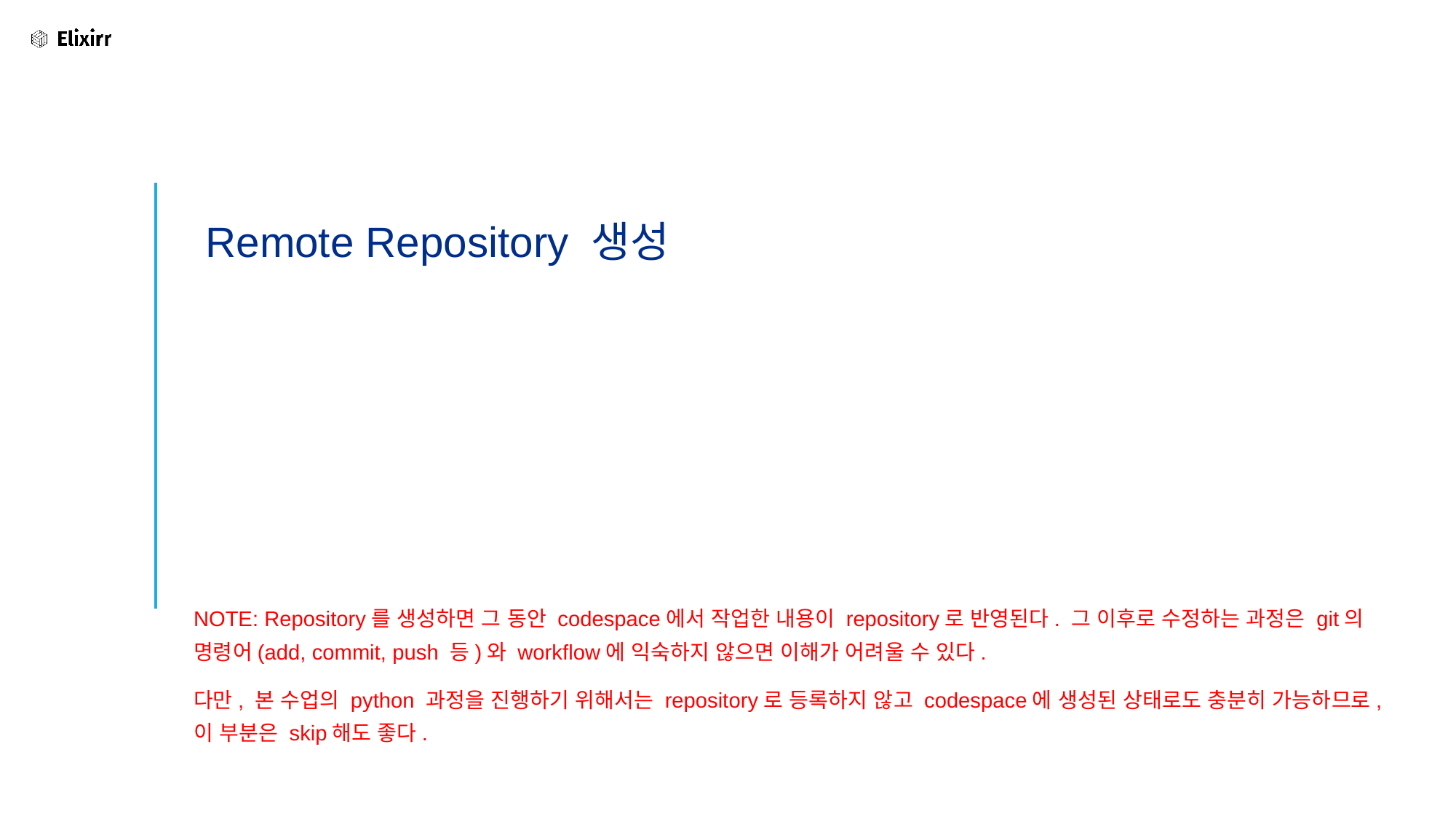

# Remote Repository 생성
NOTE: Repository를 생성하면 그 동안 codespace에서 작업한 내용이 repository로 반영된다. 그 이후로 수정하는 과정은 git의 명령어(add, commit, push 등)와 workflow에 익숙하지 않으면 이해가 어려울 수 있다.
다만, 본 수업의 python 과정을 진행하기 위해서는 repository로 등록하지 않고 codespace에 생성된 상태로도 충분히 가능하므로, 이 부분은 skip해도 좋다.